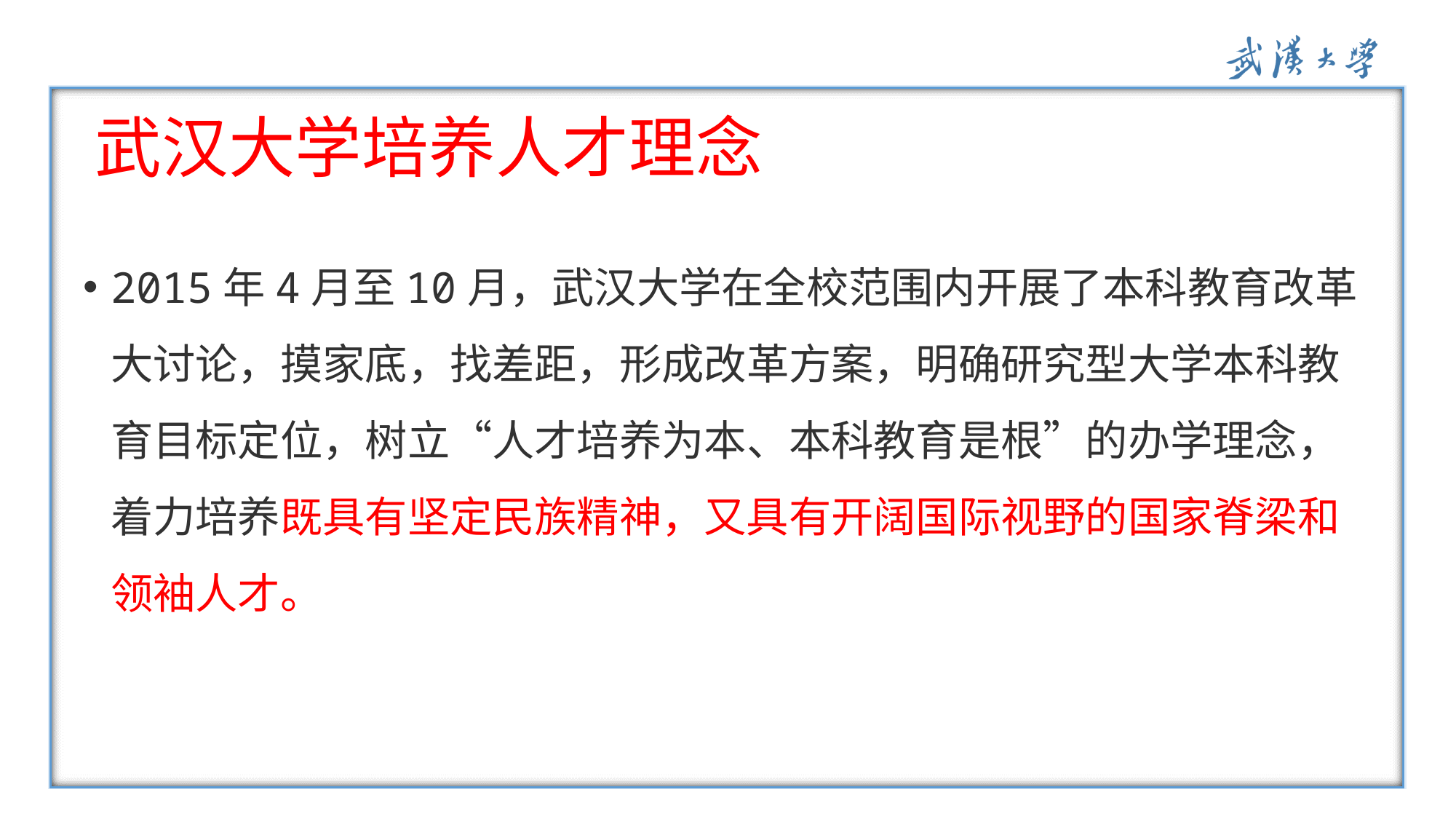

# 武汉大学培养人才理念
2015年4月至10月，武汉大学在全校范围内开展了本科教育改革大讨论，摸家底，找差距，形成改革方案，明确研究型大学本科教育目标定位，树立“人才培养为本、本科教育是根”的办学理念，着力培养既具有坚定民族精神，又具有开阔国际视野的国家脊梁和领袖人才。